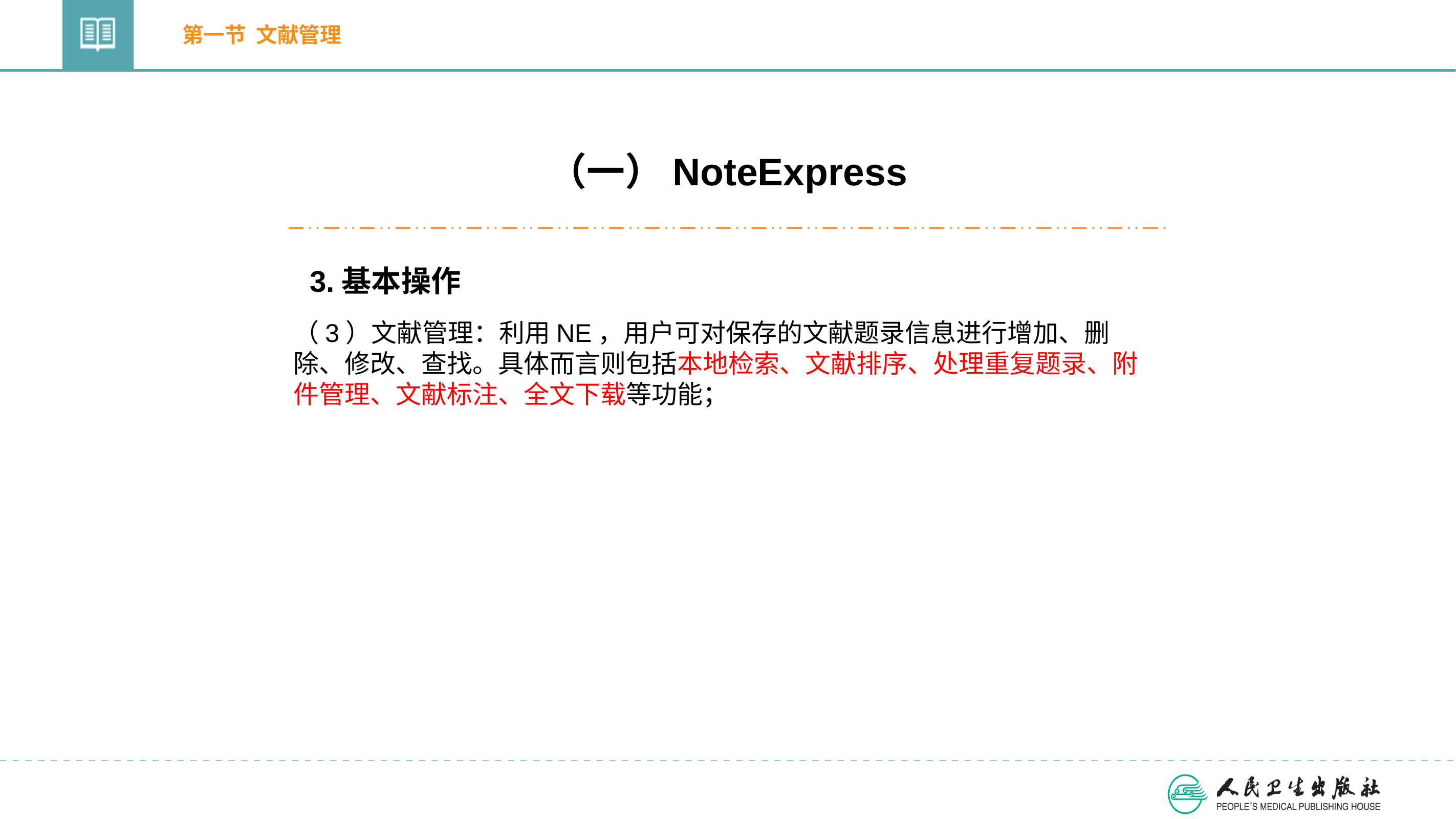

第一节  文献管理
（一）NoteExpress

3.基本操作
（3）文献管理：利用NE，用户可对保存的文献题录信息进行增加、删除、修改、查找。具体而言则包括本地检索、文献排序、处理重复题录、附件管理、文献标注、全文下载等功能；